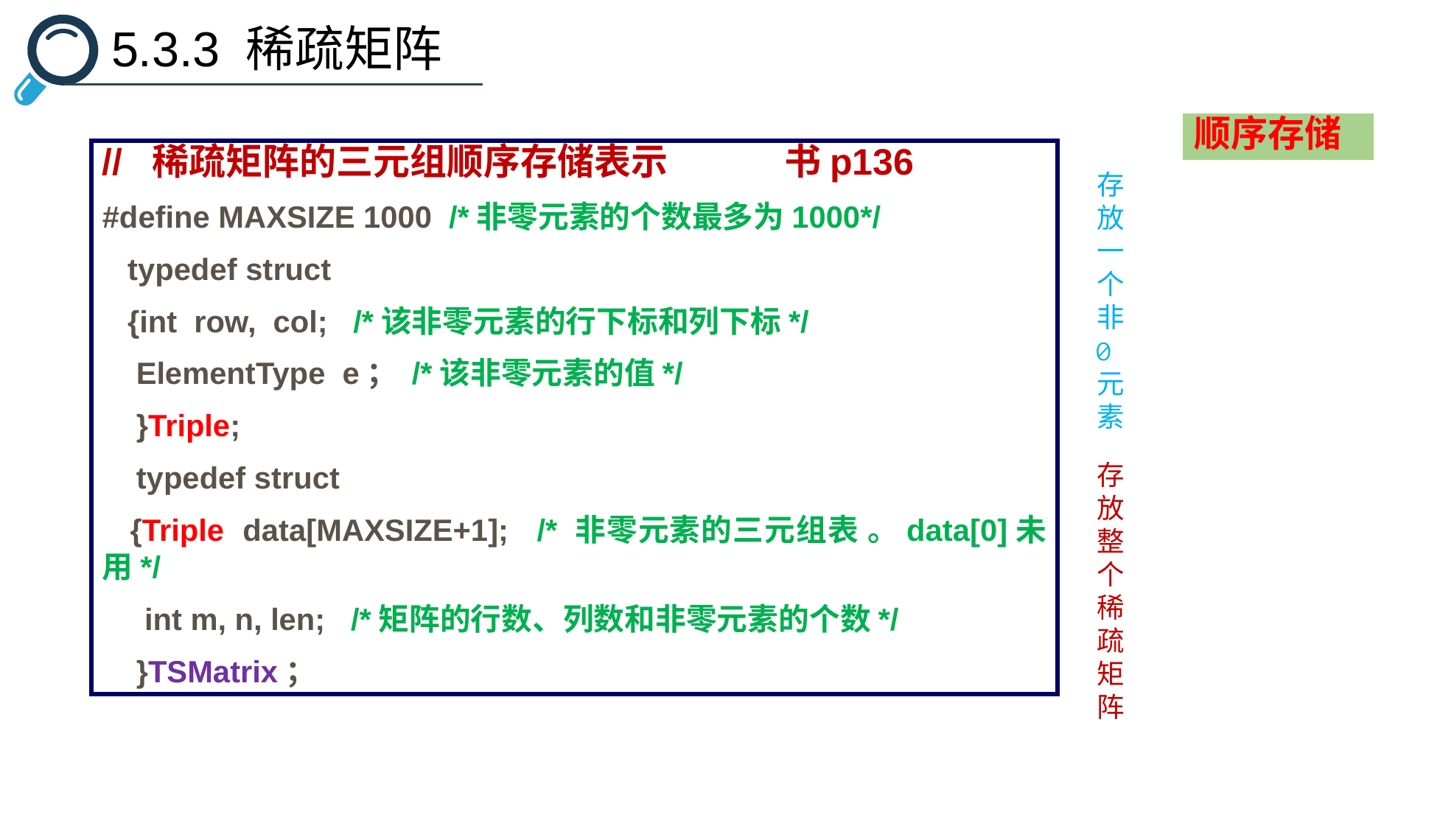

5.3.3 稀疏矩阵
顺序存储
//  稀疏矩阵的三元组顺序存储表示              书p136
#define MAXSIZE 1000  /*非零元素的个数最多为1000*/
   typedef struct
   {int  row,  col;   /*该非零元素的行下标和列下标*/
    ElementType  e； /*该非零元素的值*/
    }Triple;
    typedef struct
   {Triple  data[MAXSIZE+1];   /* 非零元素的三元组表 。data[0]未用*/
     int m, n, len;   /*矩阵的行数、列数和非零元素的个数*/
    }TSMatrix；
存放一个非
0
元素
存放整个
稀疏矩阵